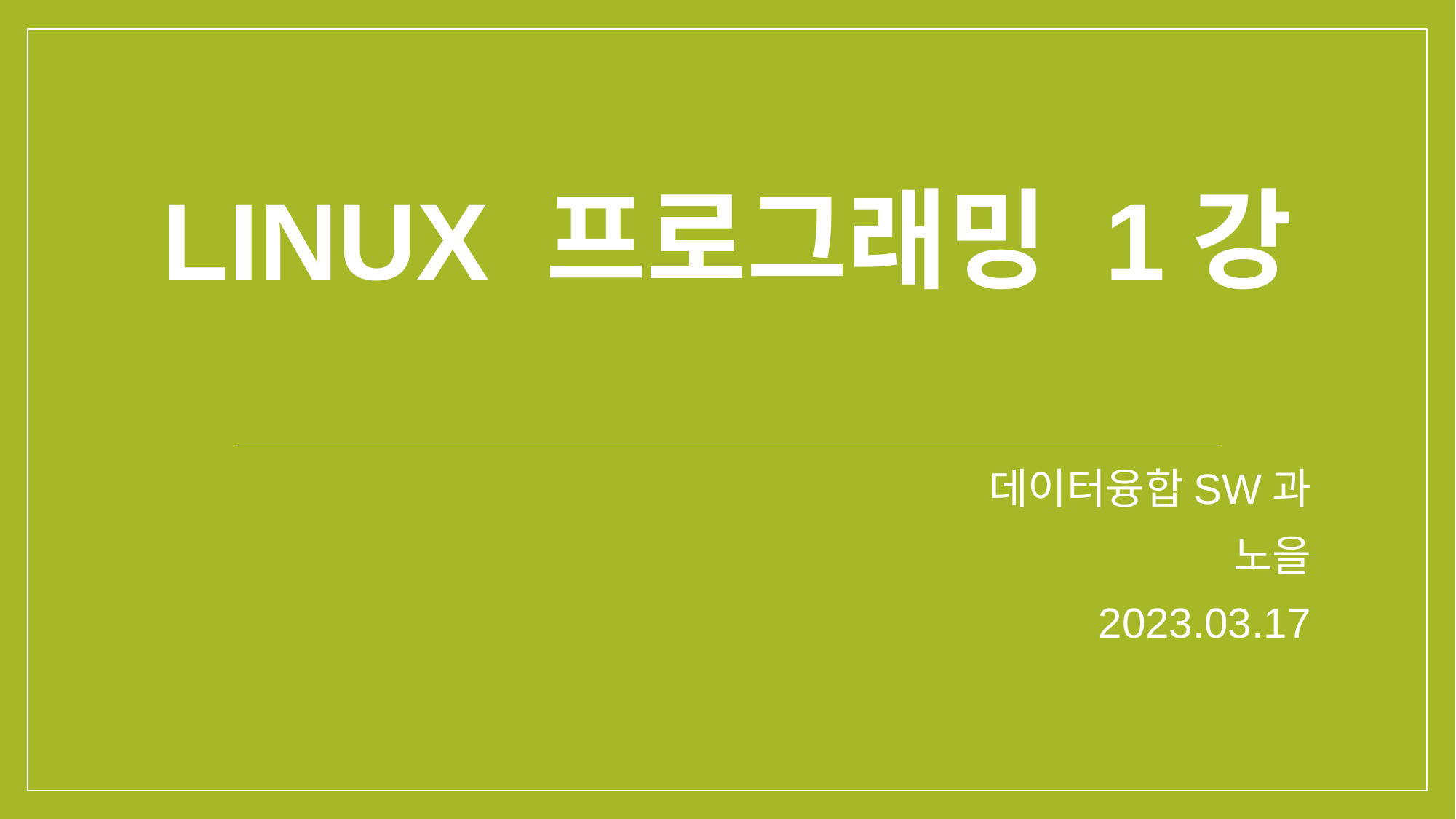

# linux 프로그래밍 1강
데이터융합SW과
노을
2023.03.17